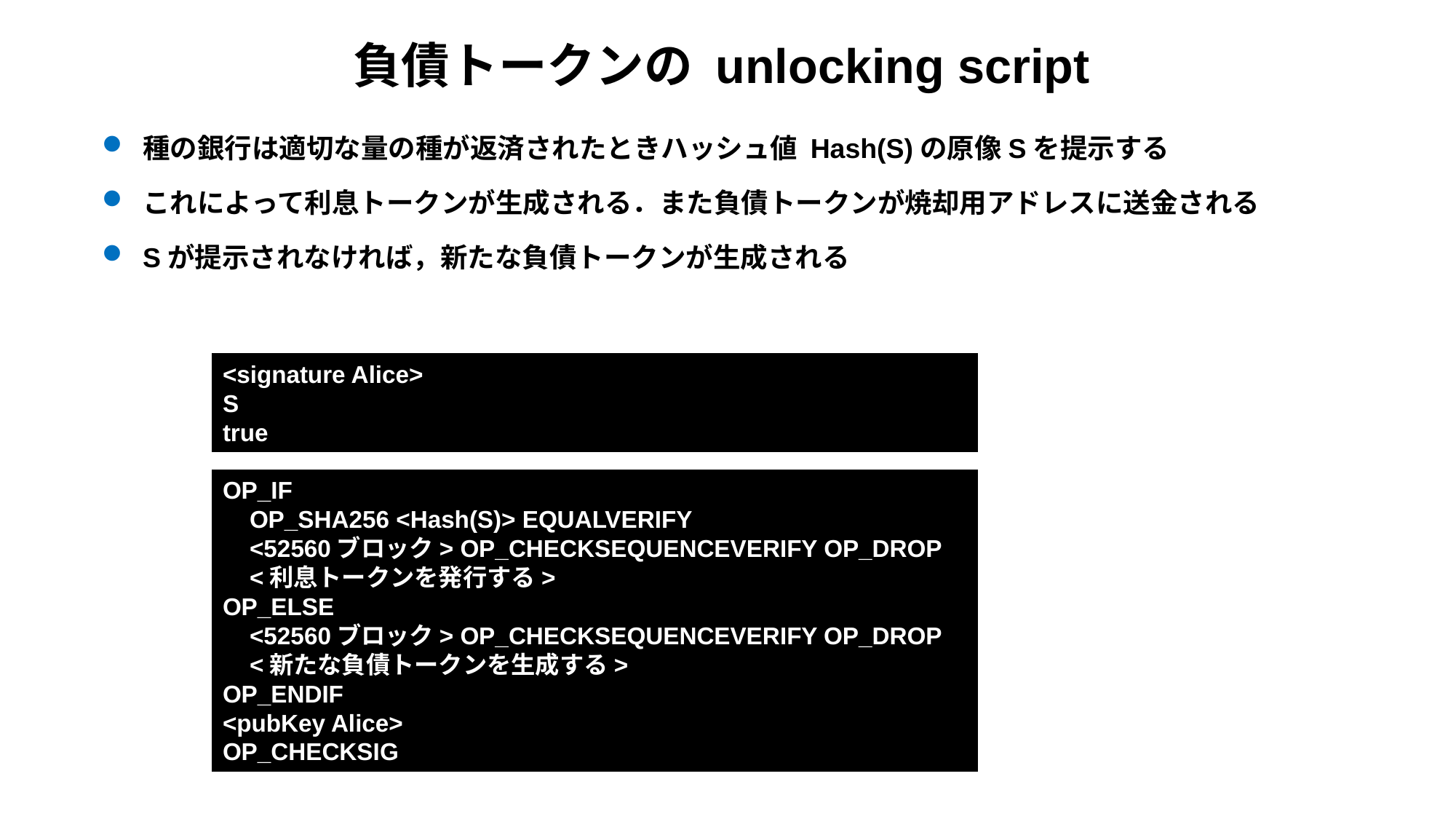

# 負債トークンの unlocking script
種の銀行は適切な量の種が返済されたときハッシュ値 Hash(S)の原像Sを提示する
これによって利息トークンが生成される．また負債トークンが焼却用アドレスに送金される
Sが提示されなければ，新たな負債トークンが生成される

<signature Alice>
S
true
OP_IF
    OP_SHA256 <Hash(S)> EQUALVERIFY
    <52560ブロック> OP_CHECKSEQUENCEVERIFY OP_DROP
    <利息トークンを発行する>
OP_ELSE
    <52560ブロック> OP_CHECKSEQUENCEVERIFY OP_DROP
    <新たな負債トークンを生成する>
OP_ENDIF
<pubKey Alice>
OP_CHECKSIG